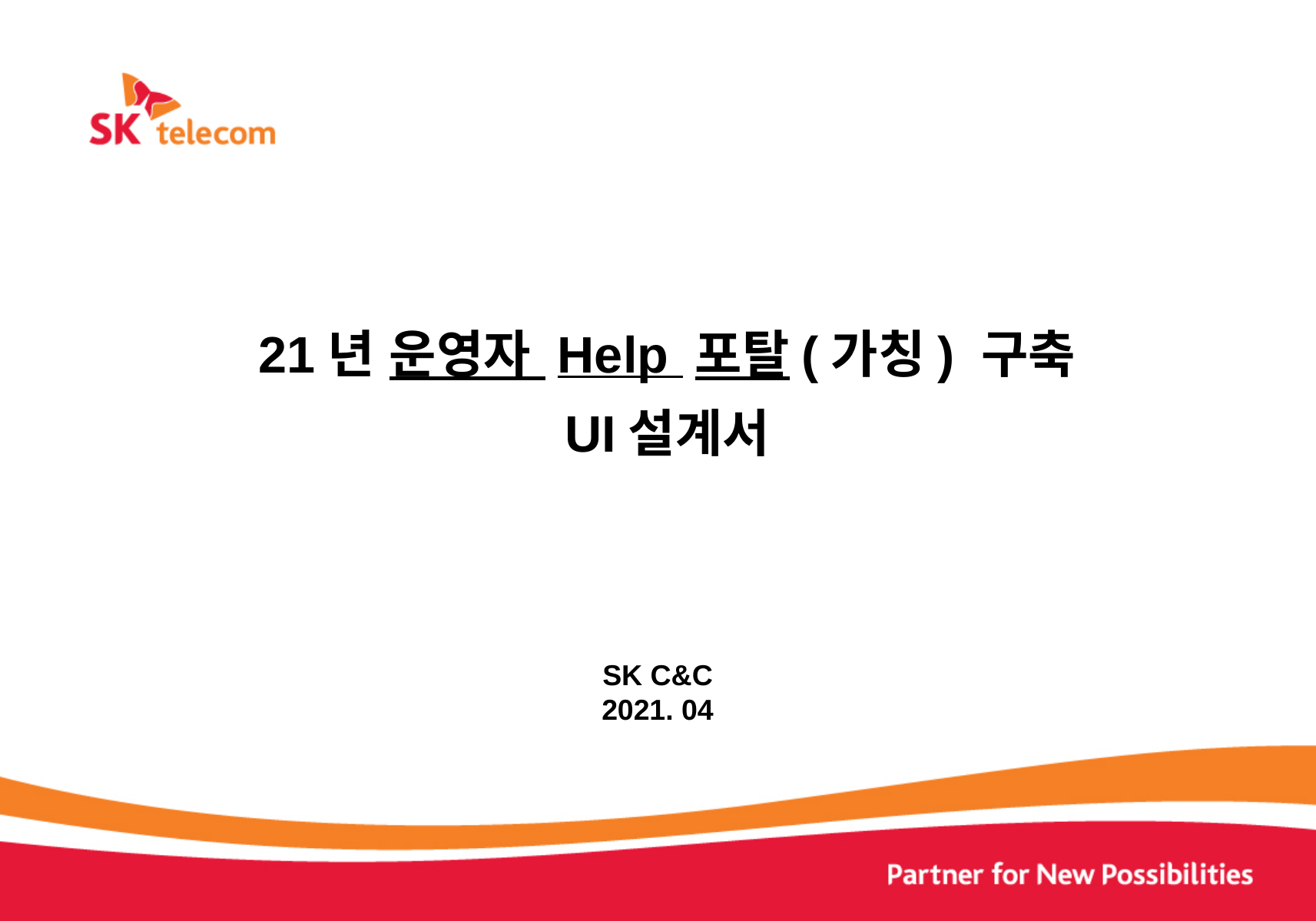

# 21년 운영자 Help 포탈(가칭) 구축 UI설계서
SK C&C
2021. 04